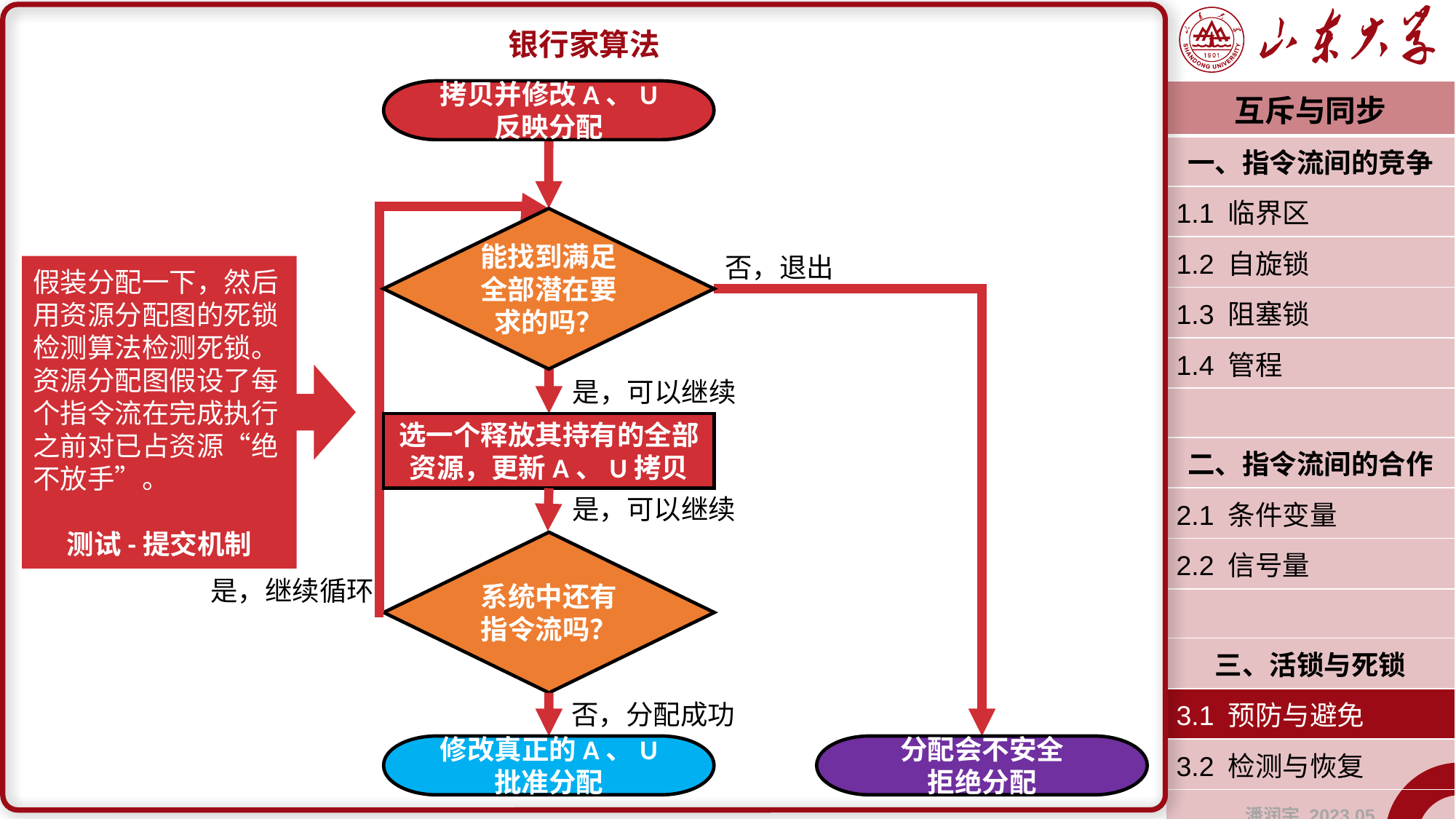

银行家算法
拷贝并修改A、U
反映分配
能找到满足全部潜在要求的吗？
否，退出
是，可以继续
选一个释放其持有的全部资源，更新A、U拷贝
是，可以继续
系统中还有指令流吗？
是，继续循环
否，分配成功
修改真正的A、U
批准分配
分配会不安全
拒绝分配
| 互斥与同步 |
| --- |
| 一、指令流间的竞争 |
| 1.1 临界区 |
| 1.2 自旋锁 |
| 1.3 阻塞锁 |
| 1.4 管程 |
|  |
| 二、指令流间的合作 |
| 2.1 条件变量 |
| 2.2 信号量 |
|  |
| 三、活锁与死锁 |
| 3.1 预防与避免 |
| 3.2 检测与恢复 |
| 潘润宇 2023.05 |
假装分配一下，然后用资源分配图的死锁检测算法检测死锁。资源分配图假设了每个指令流在完成执行之前对已占资源“绝不放手”。

测试-提交机制